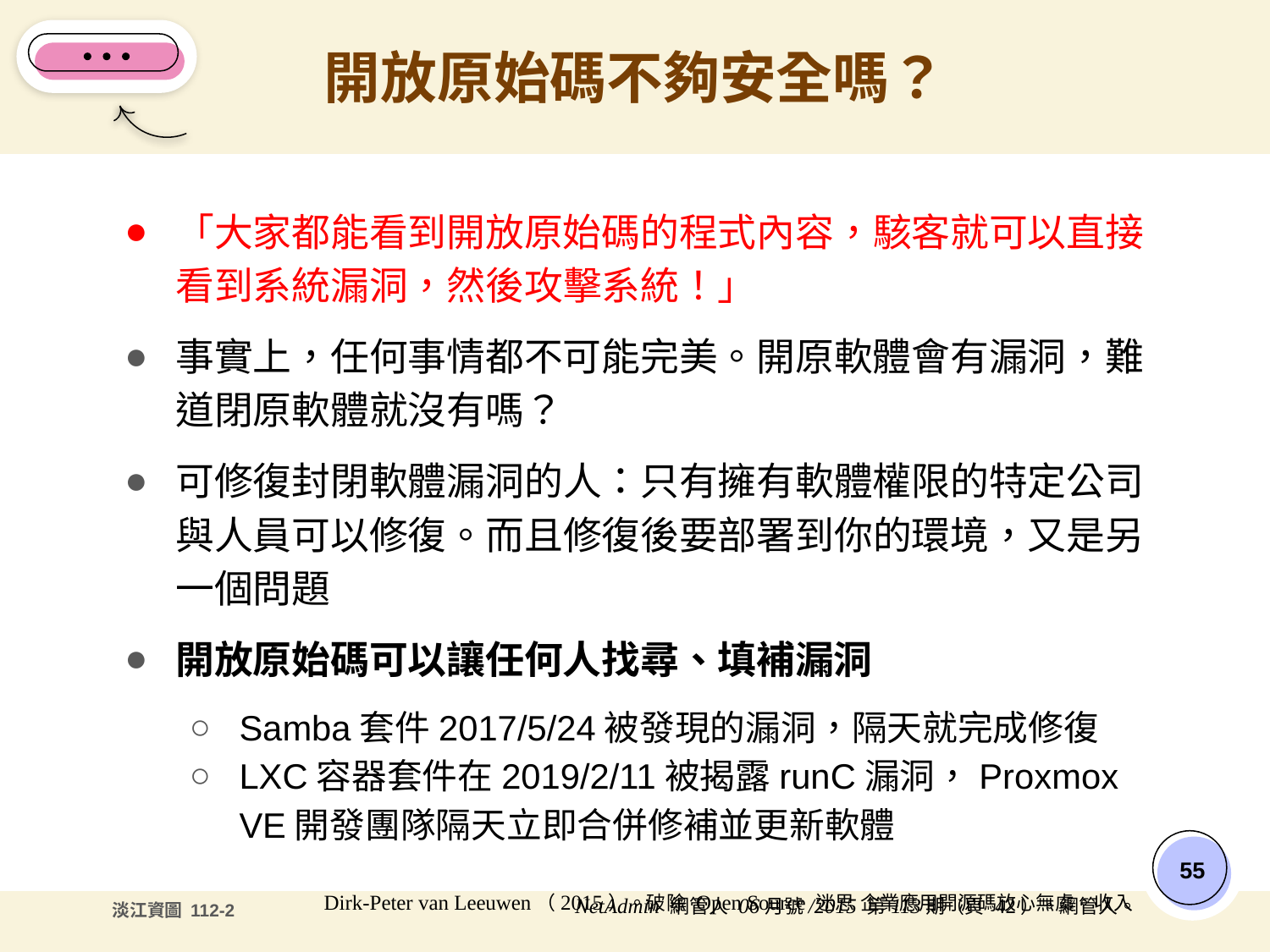

# 開放原始碼不夠安全嗎？
「大家都能看到開放原始碼的程式內容，駭客就可以直接看到系統漏洞，然後攻擊系統！」
事實上，任何事情都不可能完美。開原軟體會有漏洞，難道閉原軟體就沒有嗎？
可修復封閉軟體漏洞的人：只有擁有軟體權限的特定公司與人員可以修復。而且修復後要部署到你的環境，又是另一個問題
開放原始碼可以讓任何人找尋、填補漏洞
Samba套件2017/5/24被發現的漏洞，隔天就完成修復
LXC容器套件在2019/2/11被揭露runC漏洞，Proxmox VE開發團隊隔天立即合併修補並更新軟體
55
Dirk-Peter van Leeuwen（2015）。破除 Open Source 迷思 企業應用開源碼放心無虞。收入NetAdmin 網管人 06月號/2015 第113期（頁 42）。網管人。